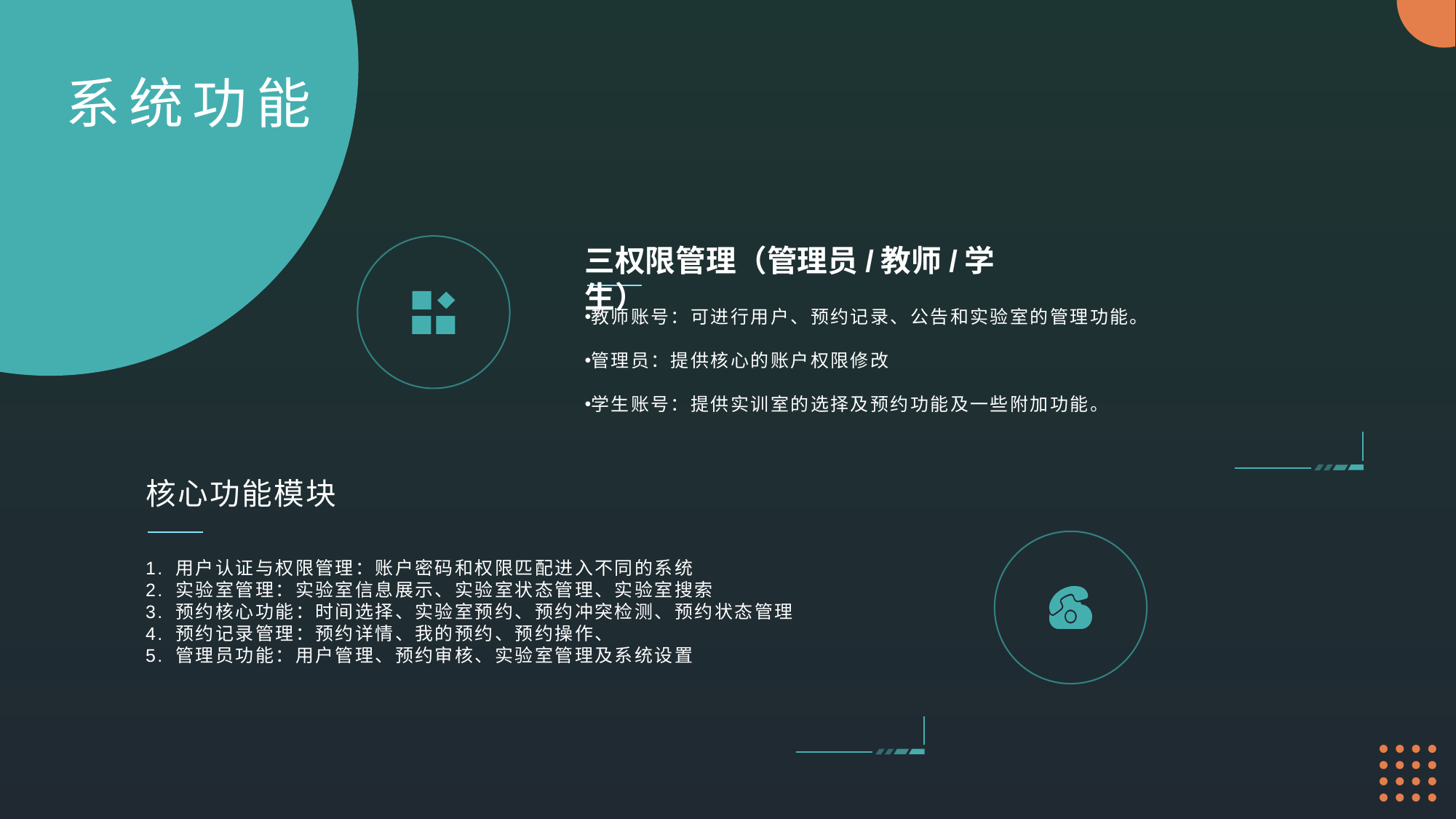

系统功能
三权限管理（管理员/教师/学生）

教师账号：可进行用户、预约记录、公告和实验室的管理功能。

管理员：提供核心的账户权限修改

学生账号：提供实训室的选择及预约功能及一些附加功能。

核心功能模块
1. 用户认证与权限管理：账户密码和权限匹配进入不同的系统
2. 实验室管理：实验室信息展示、实验室状态管理、实验室搜索
3. 预约核心功能：时间选择、实验室预约、预约冲突检测、预约状态管理
4. 预约记录管理：预约详情、我的预约、预约操作、
5. 管理员功能：用户管理、预约审核、实验室管理及系统设置